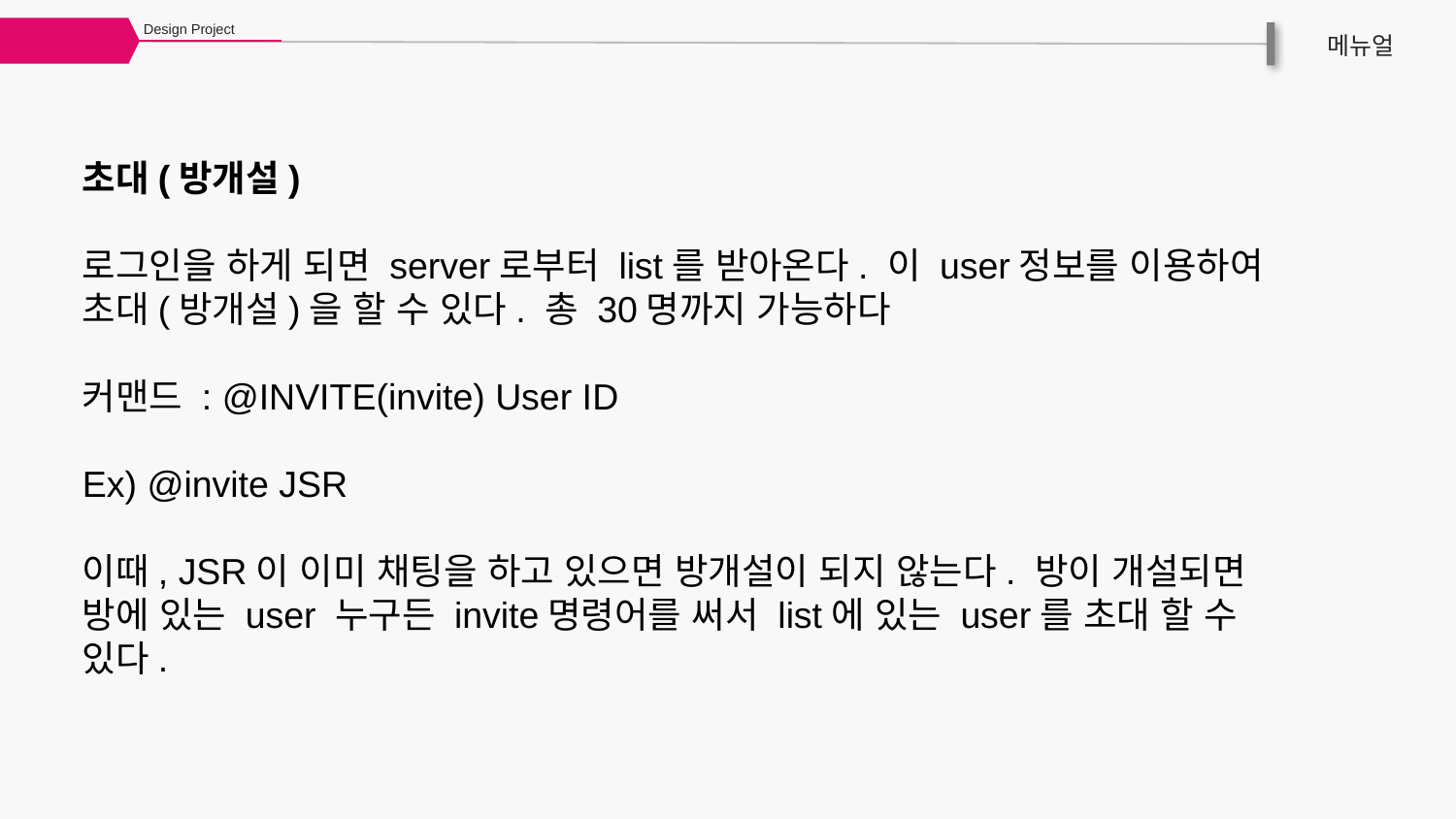

Design Project

메뉴얼

초대(방개설)

로그인을 하게 되면 server로부터 list를 받아온다. 이 user정보를 이용하여 초대(방개설)을 할 수 있다. 총 30명까지 가능하다

커맨드 : @INVITE(invite) User ID

Ex) @invite JSR

이때, JSR이 이미 채팅을 하고 있으면 방개설이 되지 않는다. 방이 개설되면 방에 있는 user 누구든 invite명령어를 써서 list에 있는 user를 초대 할 수 있다.